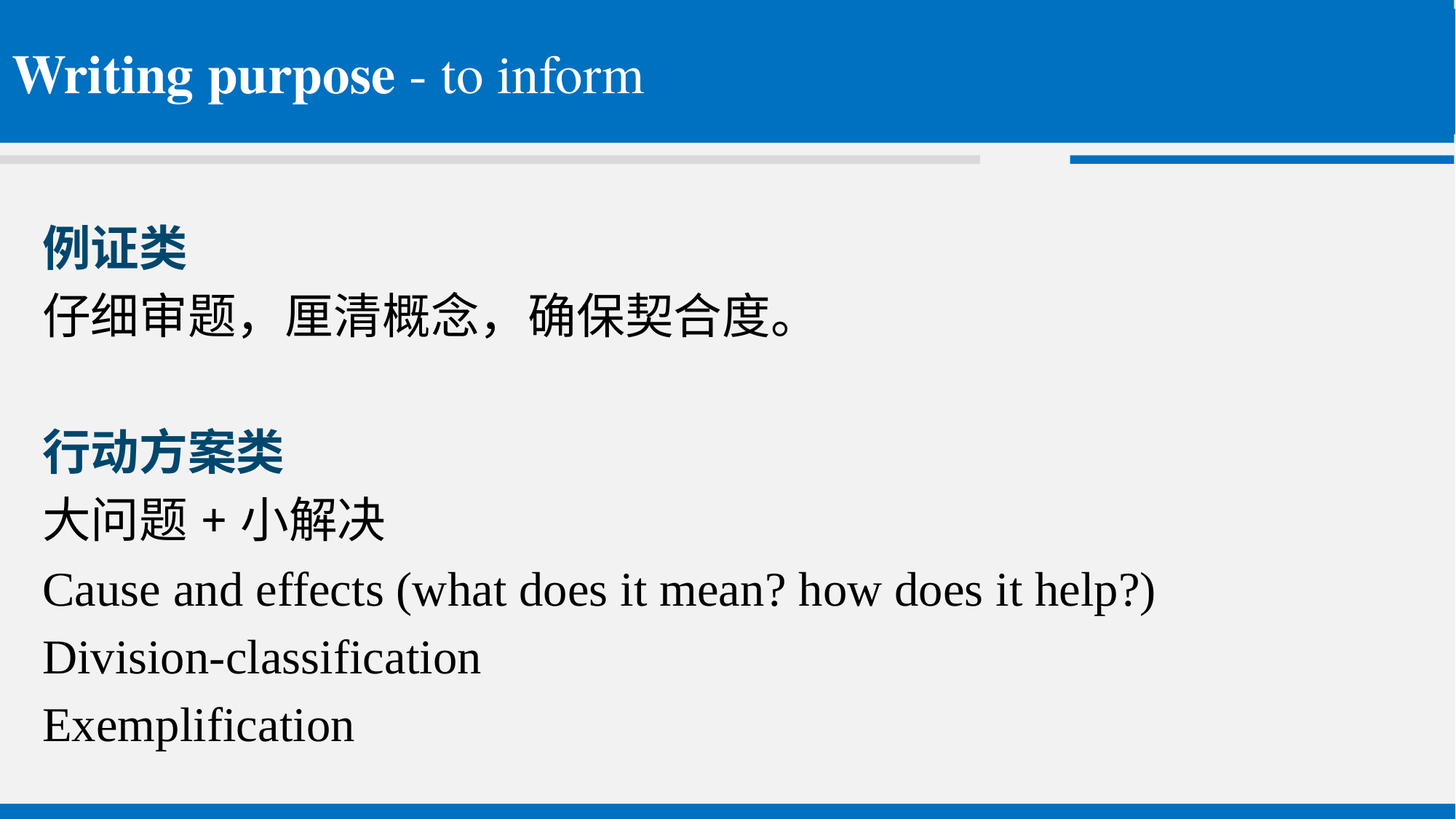

# Writing purpose - to inform
例证类
仔细审题，厘清概念，确保契合度。

行动方案类
大问题+小解决
Cause and effects (what does it mean? how does it help?)
Division-classification
Exemplification